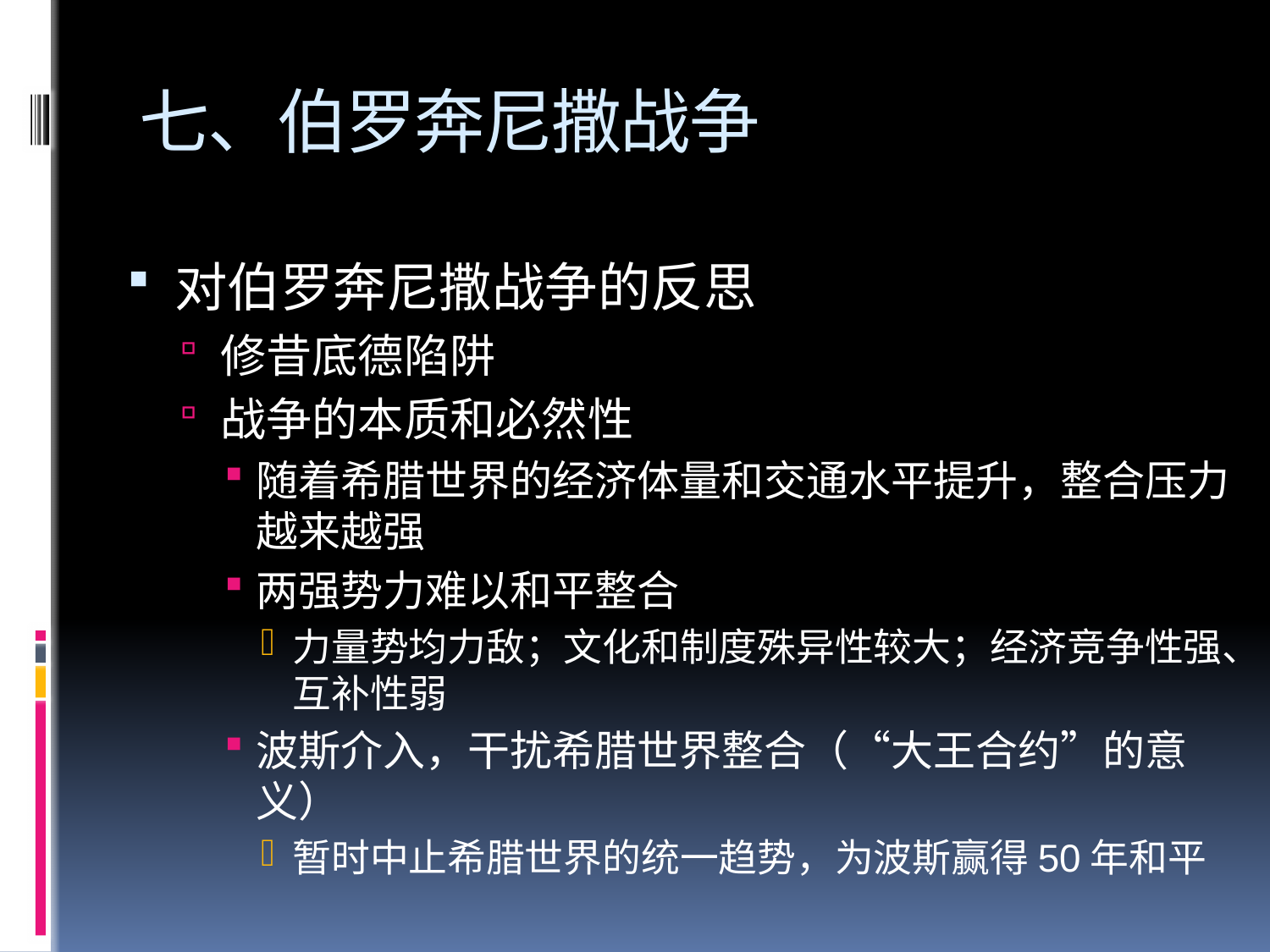

# 七、伯罗奔尼撒战争
对伯罗奔尼撒战争的反思
修昔底德陷阱
战争的本质和必然性
随着希腊世界的经济体量和交通水平提升，整合压力越来越强
两强势力难以和平整合
力量势均力敌；文化和制度殊异性较大；经济竞争性强、互补性弱
波斯介入，干扰希腊世界整合（“大王合约”的意义）
暂时中止希腊世界的统一趋势，为波斯赢得50年和平